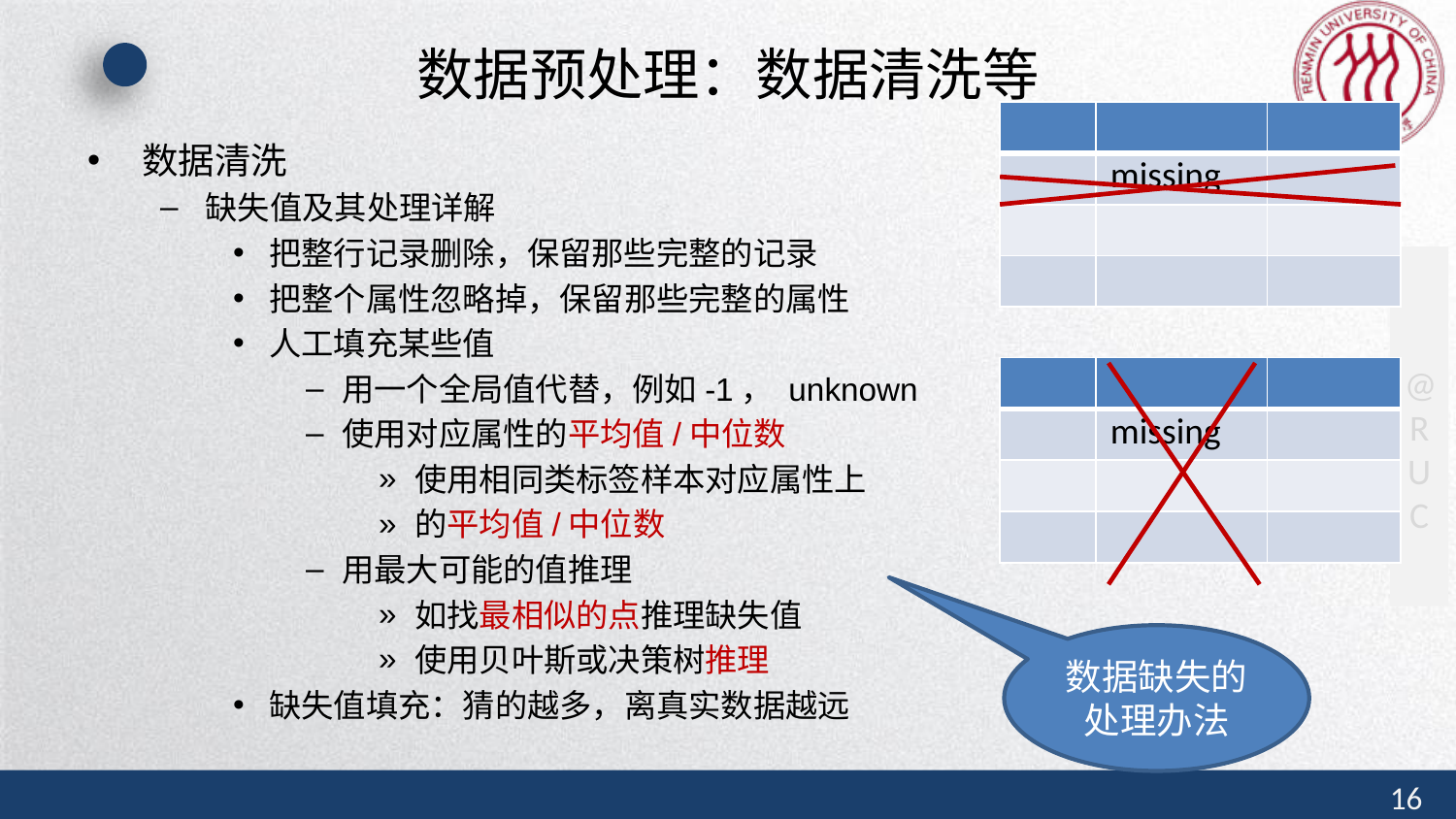

# 数据预处理：数据清洗等
|  |  |  |
| --- | --- | --- |
|  | missing |  |
|  |  |  |
|  |  |  |
数据清洗
缺失值及其处理详解
把整行记录删除，保留那些完整的记录
把整个属性忽略掉，保留那些完整的属性
人工填充某些值
用一个全局值代替，例如-1， unknown
使用对应属性的平均值/中位数
使用相同类标签样本对应属性上
的平均值/中位数
用最大可能的值推理
如找最相似的点推理缺失值
使用贝叶斯或决策树推理
缺失值填充：猜的越多，离真实数据越远
|  |  |  |
| --- | --- | --- |
|  | missing |  |
|  |  |  |
|  |  |  |
数据缺失的处理办法